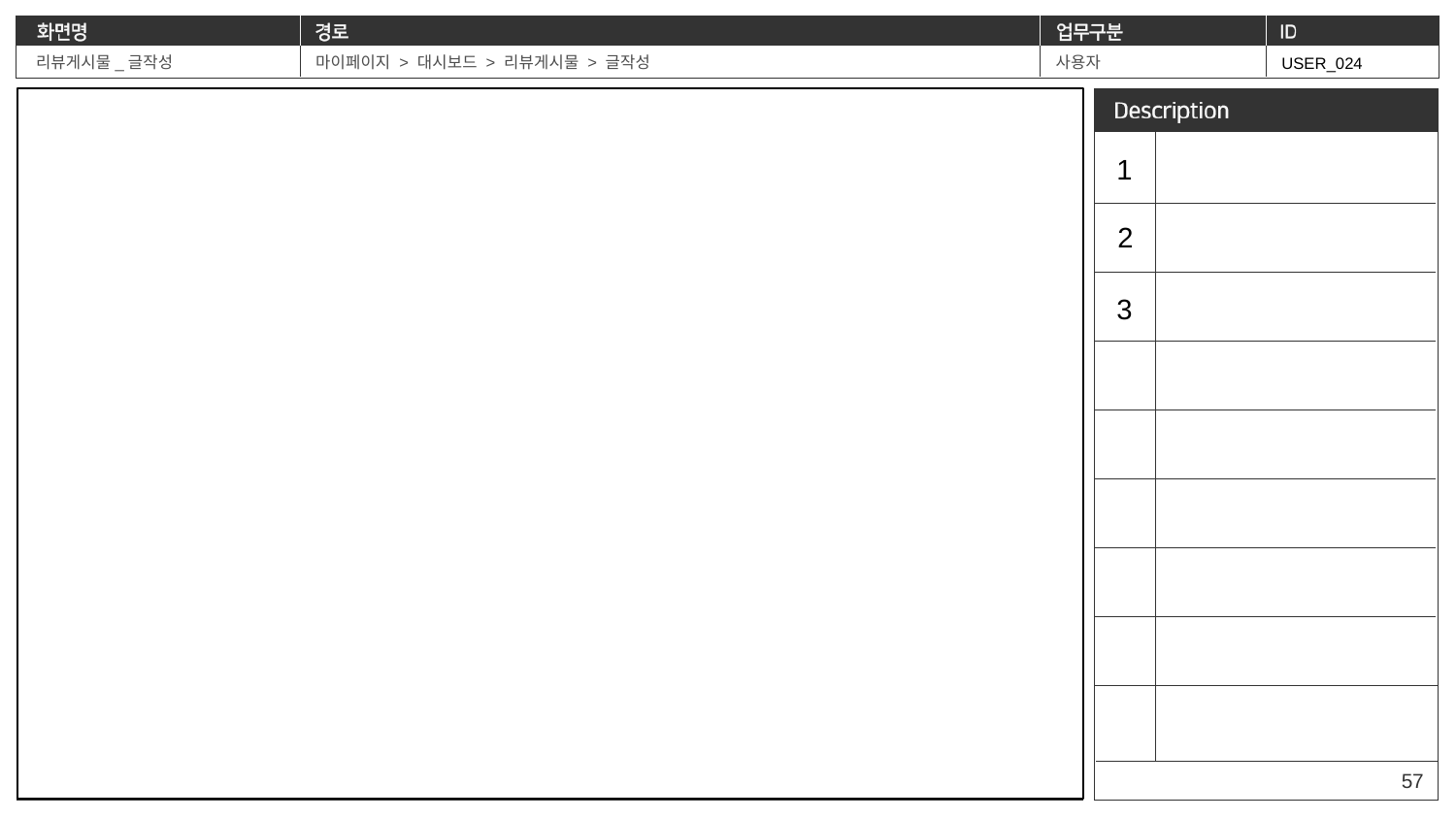

리뷰게시물_글작성
마이페이지 > 대시보드 > 리뷰게시물 > 글작성
사용자
USER_024

1

2

3

57